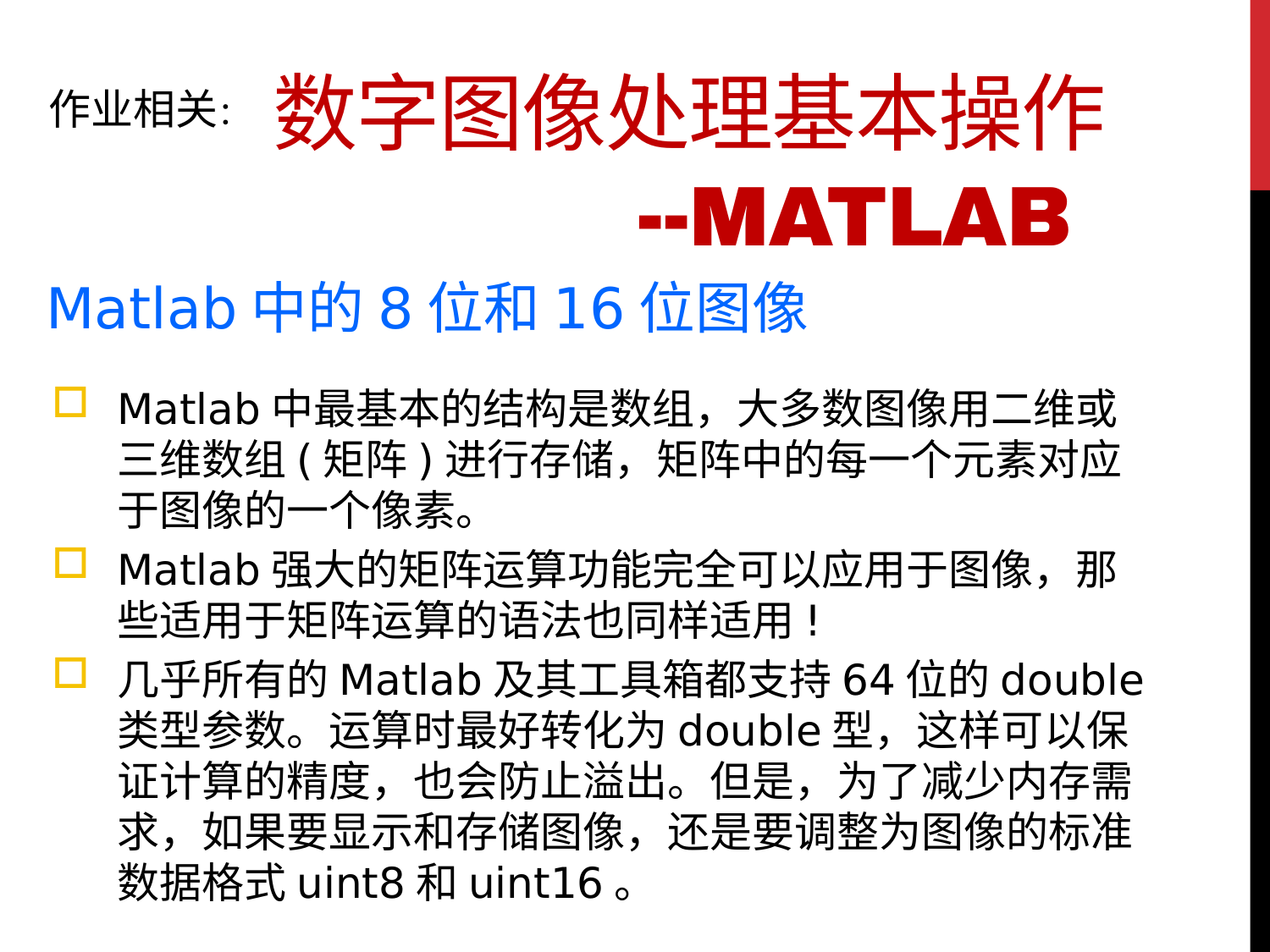

数字图像处理基本操作
               --Matlab
作业相关：
Matlab中的8位和16位图像
Matlab中最基本的结构是数组，大多数图像用二维或三维数组(矩阵)进行存储，矩阵中的每一个元素对应于图像的一个像素。
Matlab强大的矩阵运算功能完全可以应用于图像，那些适用于矩阵运算的语法也同样适用!
几乎所有的Matlab及其工具箱都支持64位的double类型参数。运算时最好转化为double型，这样可以保证计算的精度，也会防止溢出。但是，为了减少内存需求，如果要显示和存储图像，还是要调整为图像的标准数据格式uint8和uint16。